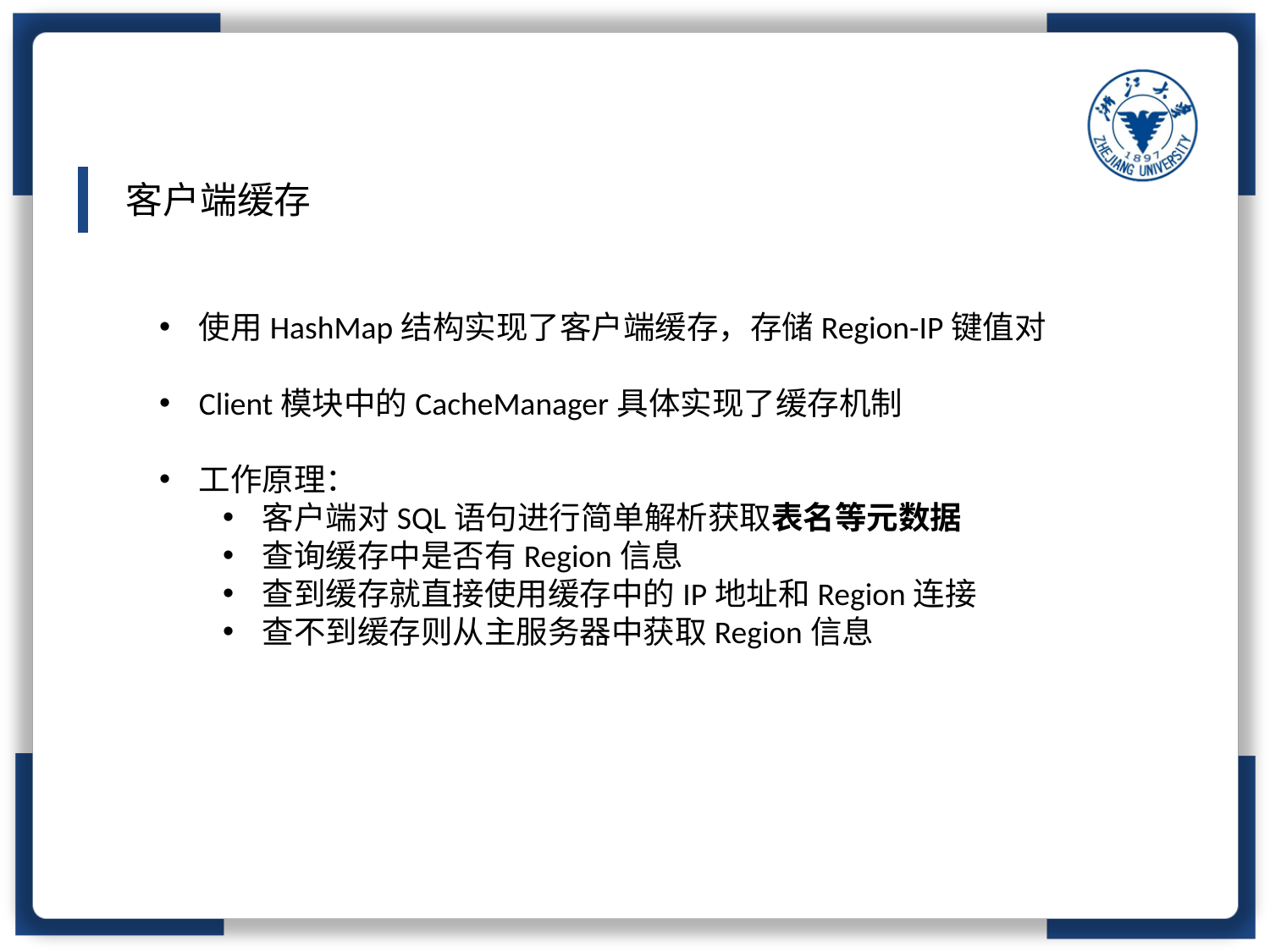

客户端缓存
使用HashMap结构实现了客户端缓存，存储Region-IP键值对

Client模块中的CacheManager具体实现了缓存机制

工作原理：
客户端对SQL语句进行简单解析获取表名等元数据
查询缓存中是否有Region信息
查到缓存就直接使用缓存中的IP地址和Region连接
查不到缓存则从主服务器中获取Region信息